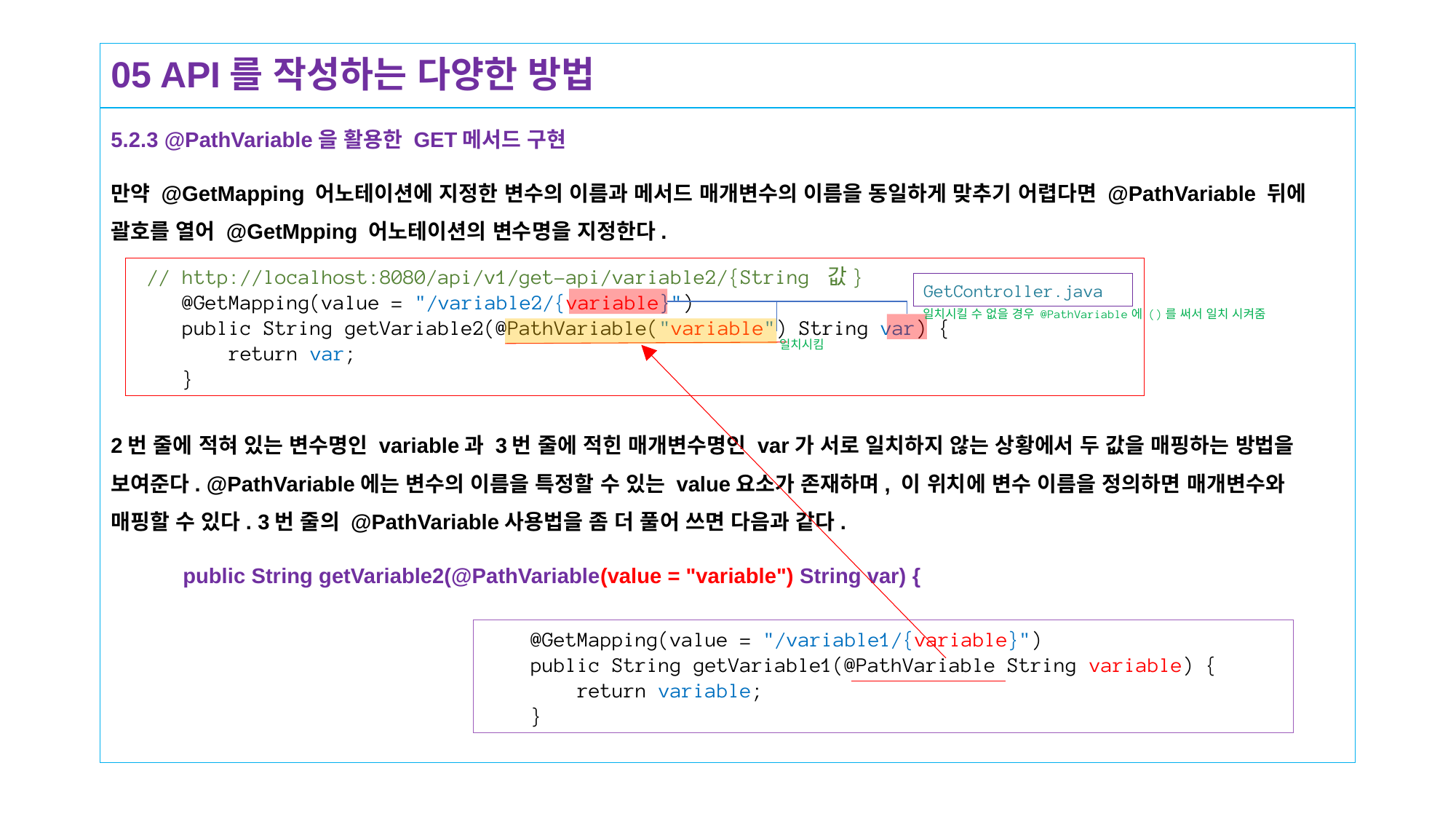

# 05 API를 작성하는 다양한 방법
5.2.3 @PathVariable을 활용한 GET메서드 구현
만약 @GetMapping 어노테이션에 지정한 변수의 이름과 메서드 매개변수의 이름을 동일하게 맞추기 어렵다면 @PathVariable 뒤에 괄호를 열어 @GetMpping 어노테이션의 변수명을 지정한다.

2번 줄에 적혀 있는 변수명인 variable과 3번 줄에 적힌 매개변수명인 var가 서로 일치하지 않는 상황에서 두 값을 매핑하는 방법을 보여준다. @PathVariable에는 변수의 이름을 특정할 수 있는 value요소가 존재하며, 이 위치에 변수 이름을 정의하면 매개변수와 매핑할 수 있다. 3번 줄의 @PathVariable사용법을 좀 더 풀어 쓰면 다음과 같다.
            public String getVariable2(@PathVariable(value = "variable") String var) {
 // http://localhost:8080/api/v1/get-api/variable2/{String 값}
    @GetMapping(value = "/variable2/{variable}")
    public String getVariable2(@PathVariable("variable") String var) {
        return var;
    }
GetController.java

일치시킬 수 없을 경우 @PathVariable에 ()를 써서 일치 시켜줌

일치시킴
    @GetMapping(value = "/variable1/{variable}")
    public String getVariable1(@PathVariable String variable) {
        return variable;
    }